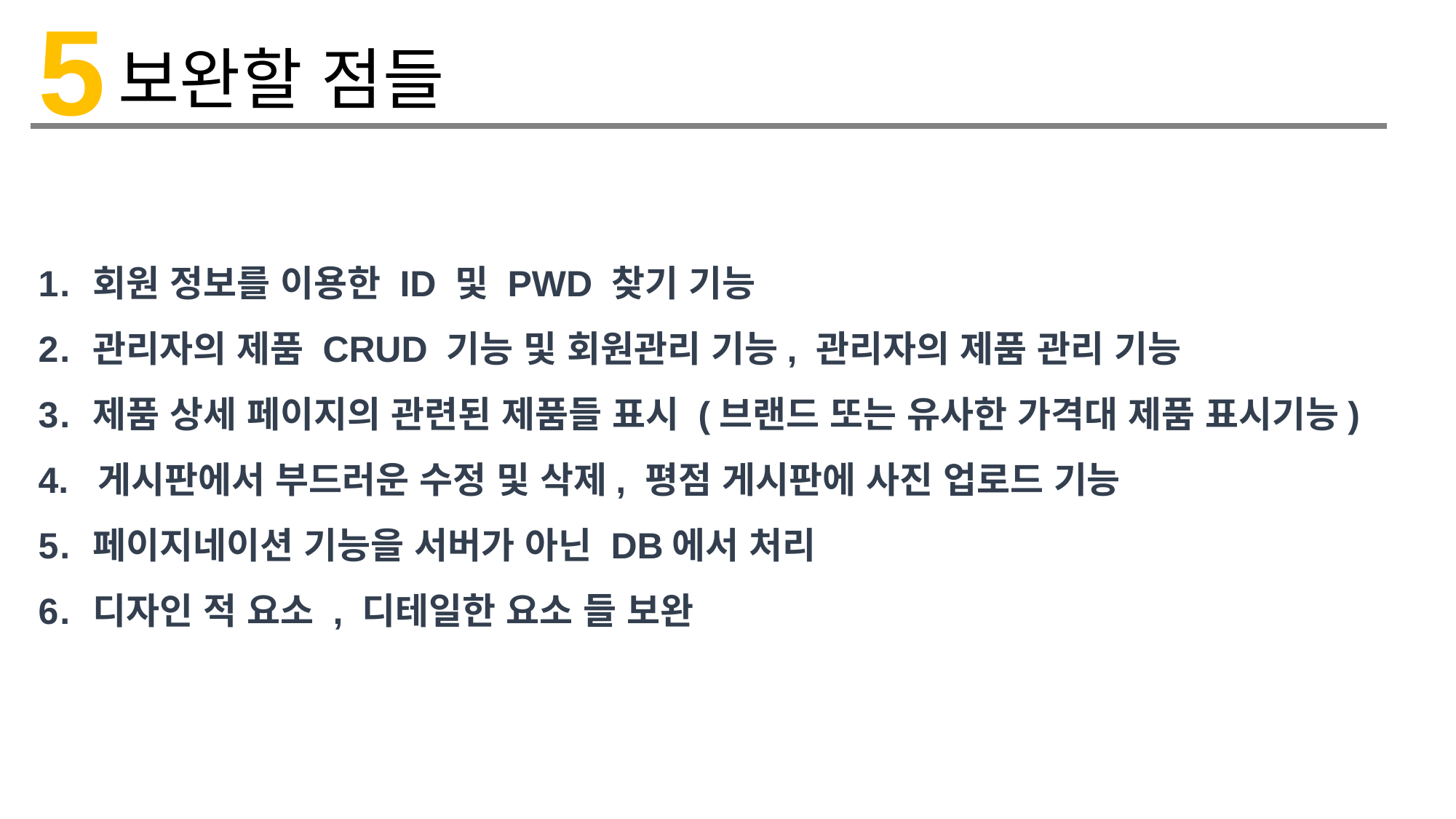

5
보완할 점들
회원 정보를 이용한 ID 및 PWD 찾기 기능
관리자의 제품 CRUD 기능 및 회원관리 기능, 관리자의 제품 관리 기능
제품 상세 페이지의 관련된 제품들 표시 (브랜드 또는 유사한 가격대 제품 표시기능)
4.  게시판에서 부드러운 수정 및 삭제, 평점 게시판에 사진 업로드 기능
페이지네이션 기능을 서버가 아닌 DB에서 처리
디자인 적 요소 , 디테일한 요소 들 보완